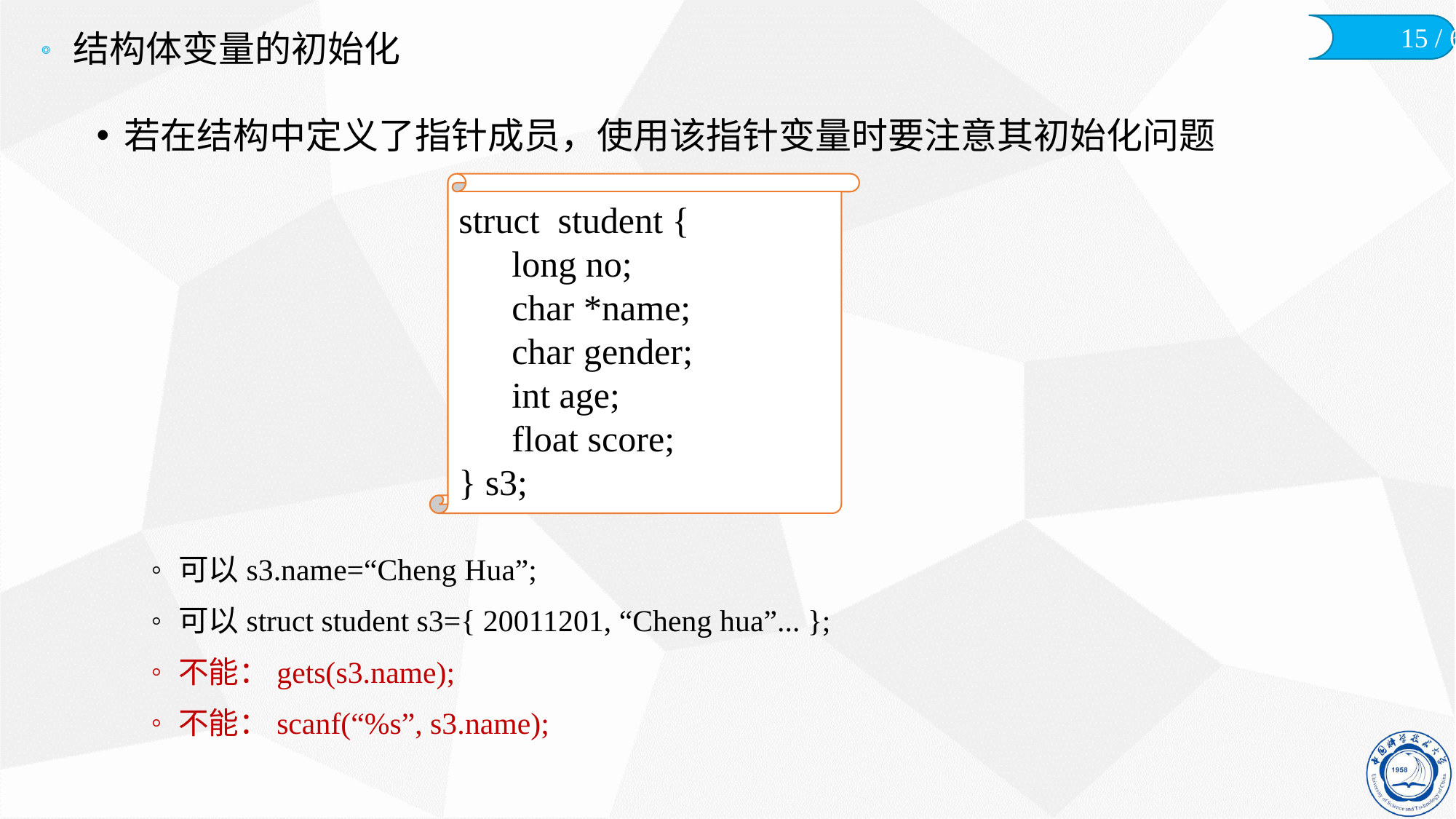

# 结构体变量的初始化
若在结构中定义了指针成员，使用该指针变量时要注意其初始化问题

可以s3.name=“Cheng Hua”;
可以struct student s3={ 20011201, “Cheng hua”... };
不能：gets(s3.name);
不能：scanf(“%s”, s3.name);
struct  student {
	long no;
	char *name;
	char gender;
	int age;
	float score;
} s3;